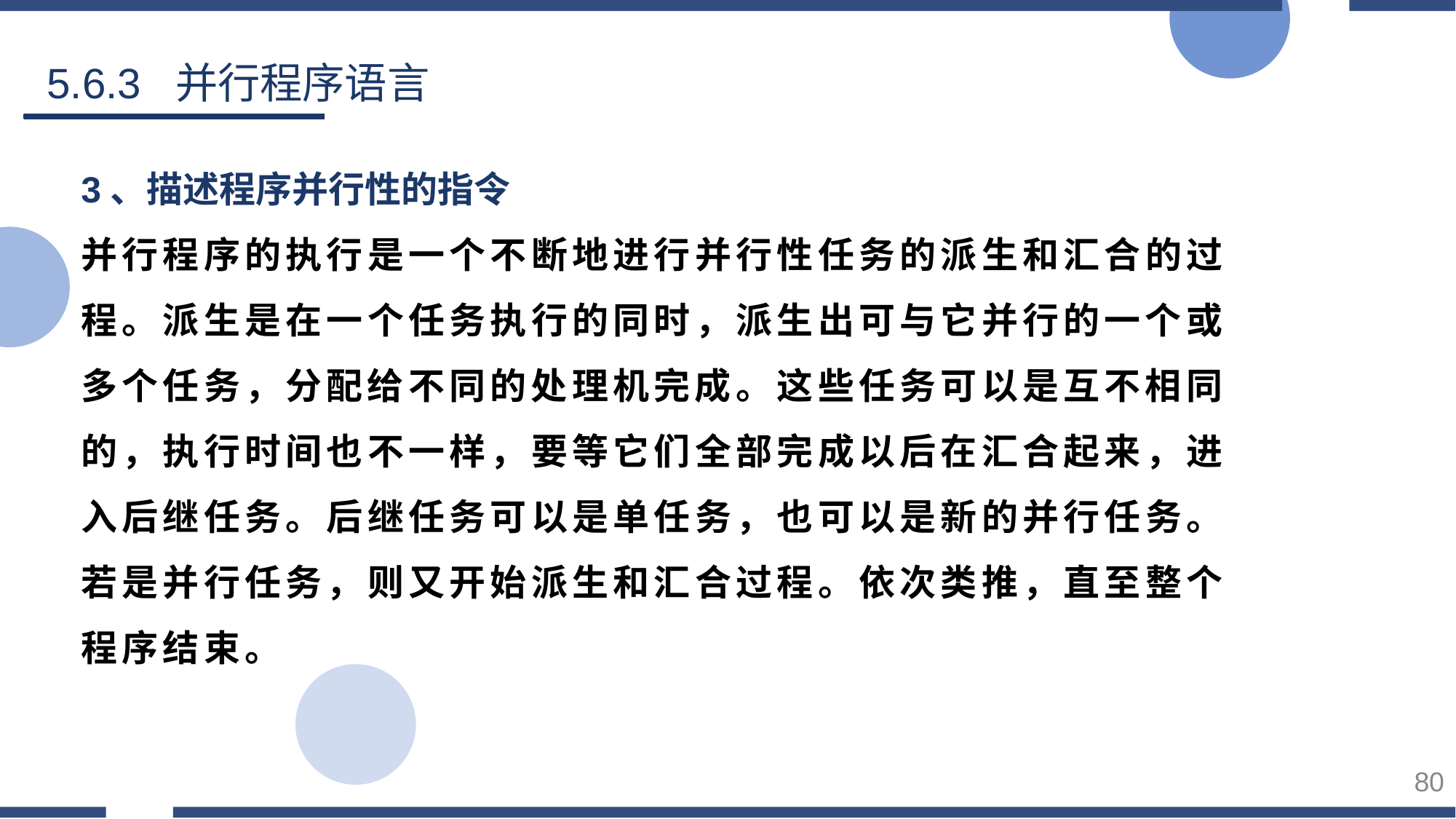

5.6.3  并行程序语言
3、描述程序并行性的指令
并行程序的执行是一个不断地进行并行性任务的派生和汇合的过程。派生是在一个任务执行的同时，派生出可与它并行的一个或多个任务，分配给不同的处理机完成。这些任务可以是互不相同的，执行时间也不一样，要等它们全部完成以后在汇合起来，进入后继任务。后继任务可以是单任务，也可以是新的并行任务。若是并行任务，则又开始派生和汇合过程。依次类推，直至整个程序结束。

80